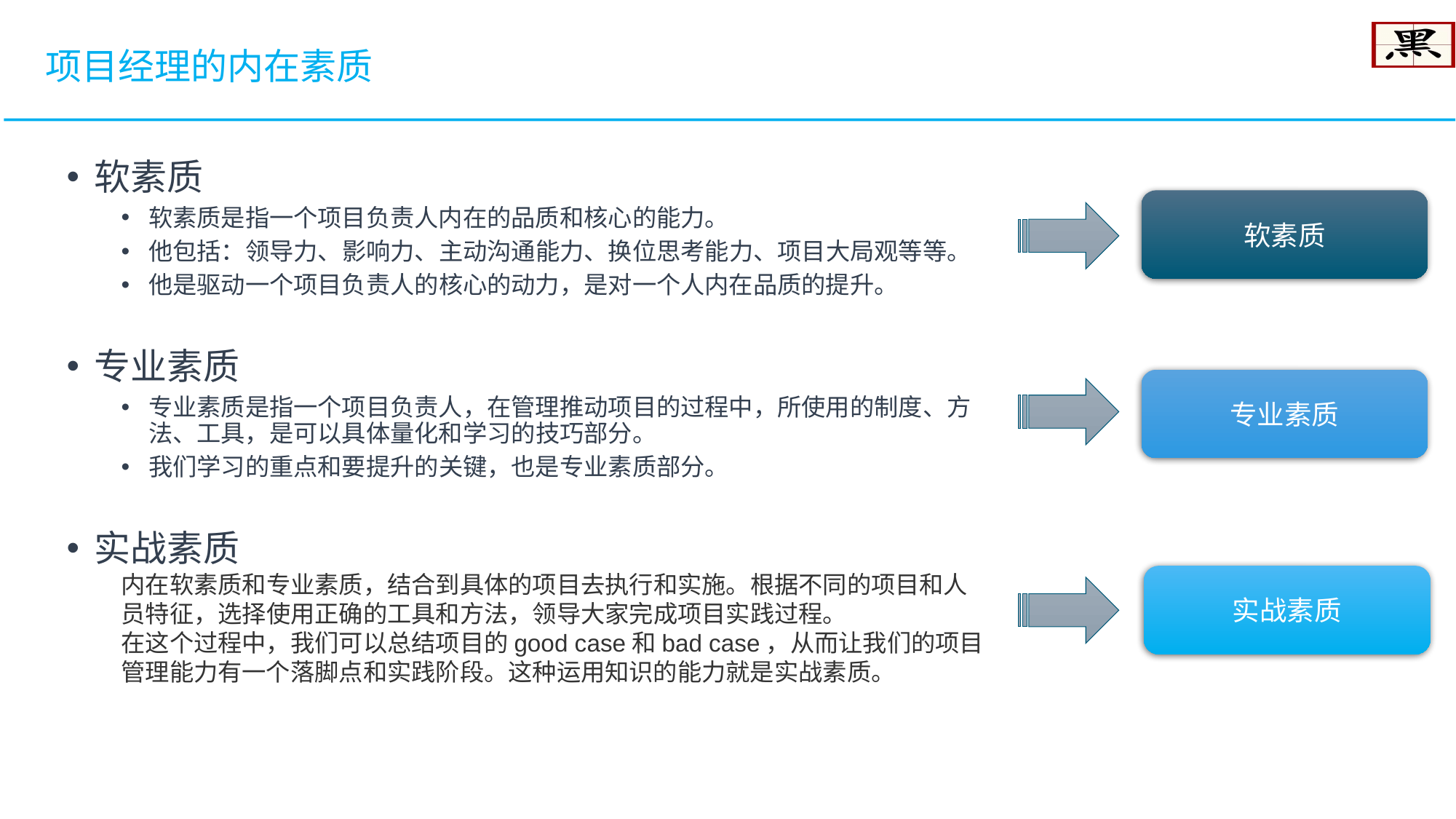

项目经理的内在素质
软素质
软素质是指一个项目负责人内在的品质和核心的能力。
他包括：领导力、影响力、主动沟通能力、换位思考能力、项目大局观等等。
他是驱动一个项目负责人的核心的动力，是对一个人内在品质的提升。

专业素质
专业素质是指一个项目负责人，在管理推动项目的过程中，所使用的制度、方法、工具，是可以具体量化和学习的技巧部分。
我们学习的重点和要提升的关键，也是专业素质部分。

实战素质
内在软素质和专业素质，结合到具体的项目去执行和实施。根据不同的项目和人员特征，选择使用正确的工具和方法，领导大家完成项目实践过程。
在这个过程中，我们可以总结项目的good case和bad case，从而让我们的项目管理能力有一个落脚点和实践阶段。这种运用知识的能力就是实战素质。

软素质

专业素质

实战素质